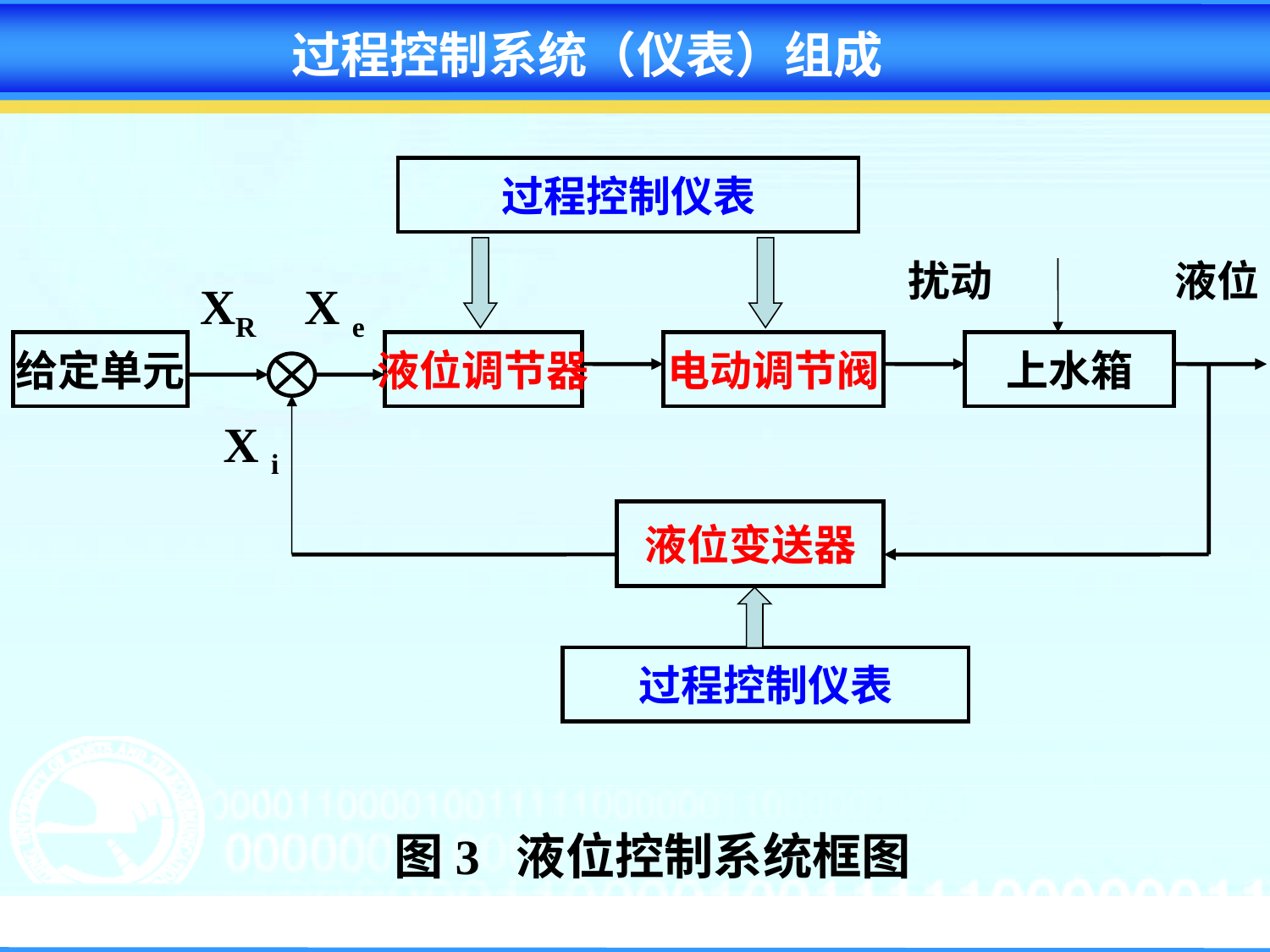

过程控制系统（仪表）组成
过程控制仪表

扰动

XR
X e
给定单元
液位调节器
电动调节阀
上水箱

X i
液位变送器

液位

过程控制仪表
图3  液位控制系统框图